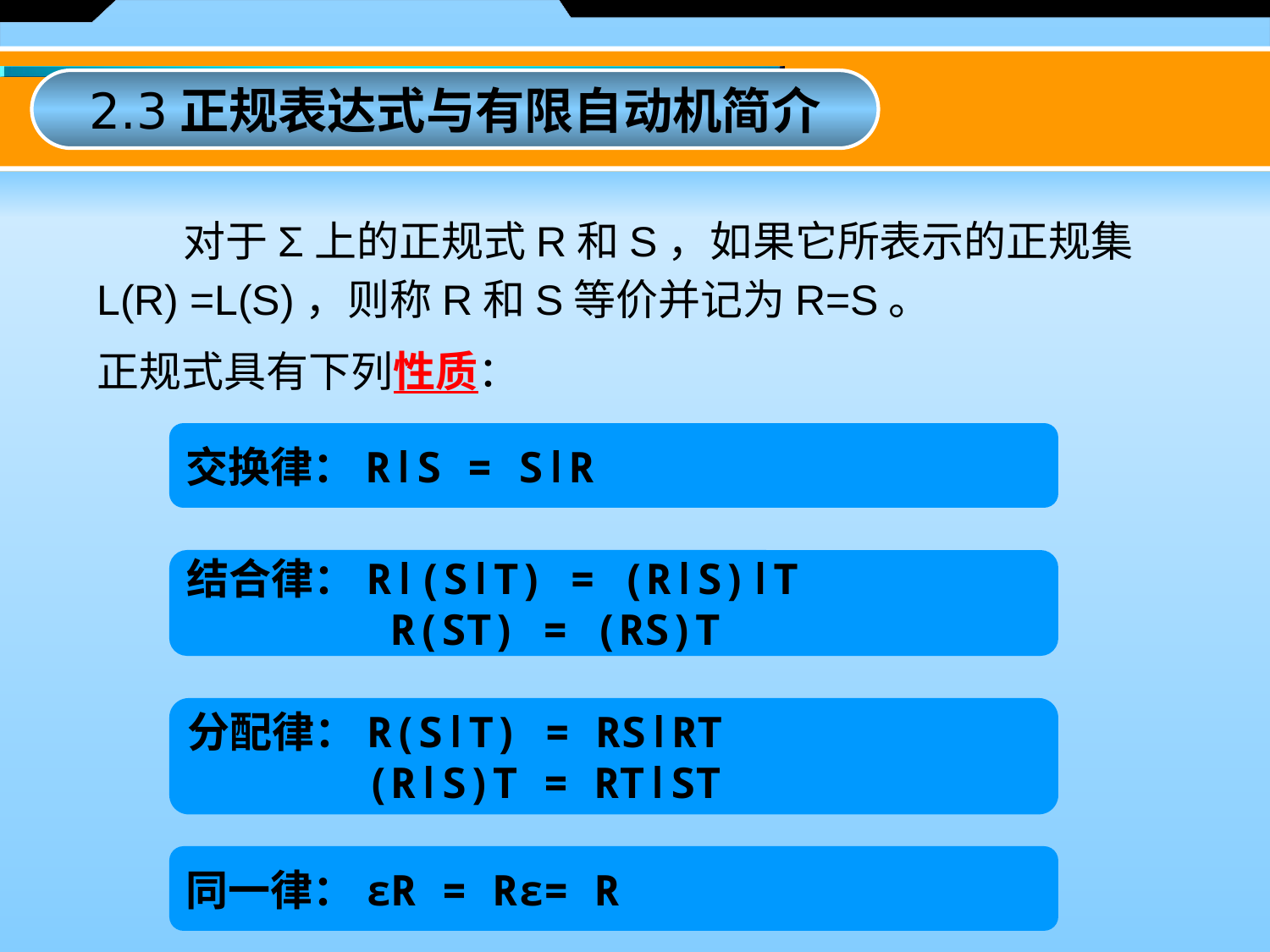

2.3正规表达式与有限自动机简介
        对于Σ上的正规式R和S，如果它所表示的正规集L(R) =L(S)，则称R和S等价并记为R=S。
正规式具有下列性质：
交换律：R∣S = S∣R
结合律：R∣(S∣T) = (R∣S)∣T
        R(ST) = (RS)T
分配律：R(S∣T) = RS∣RT
       (R∣S)T = RT∣ST
同一律：εR = Rε= R